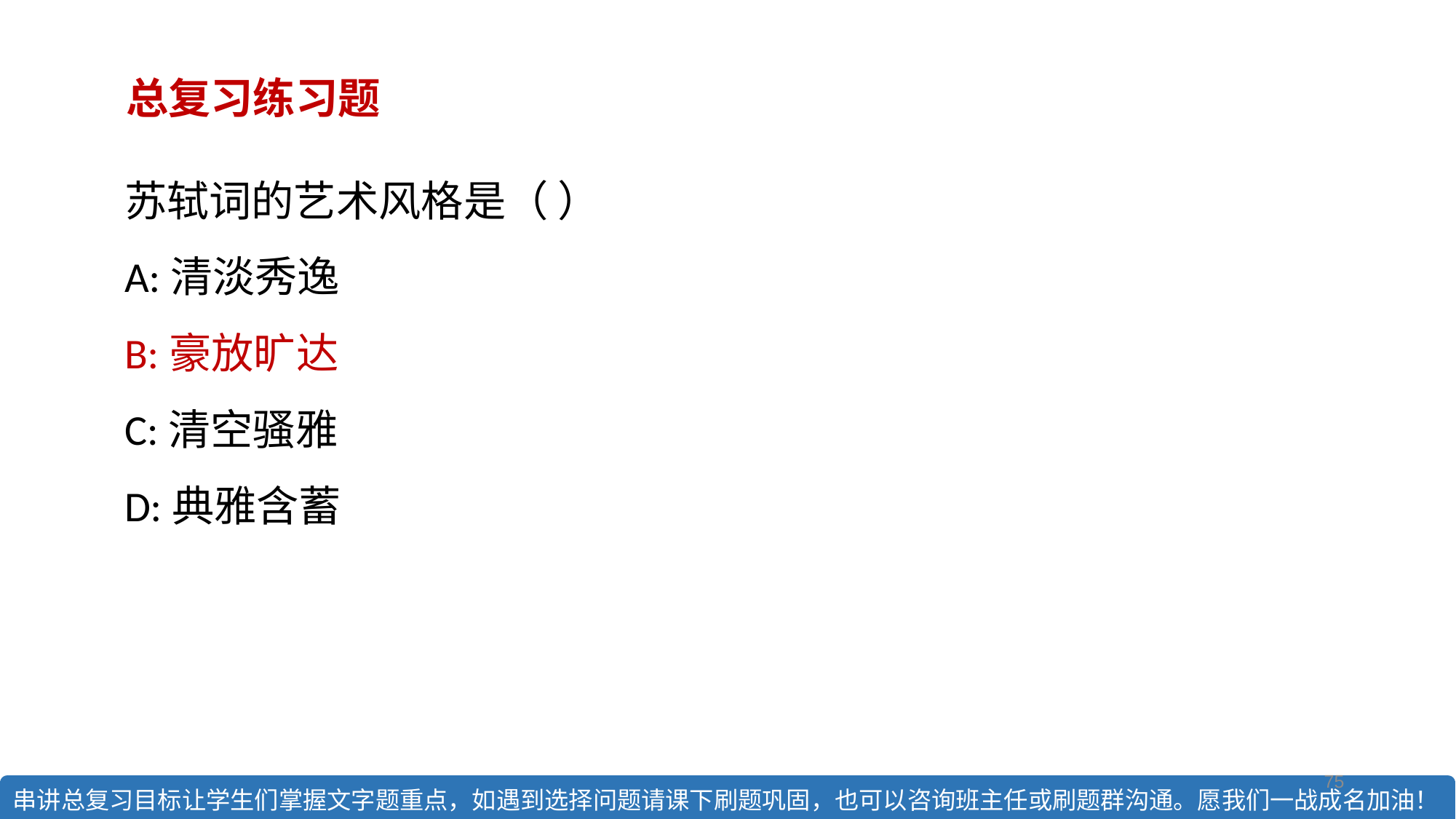

总复习练习题
苏轼词的艺术风格是（ ）
A:清淡秀逸
B:豪放旷达
C:清空骚雅
D:典雅含蓄
75